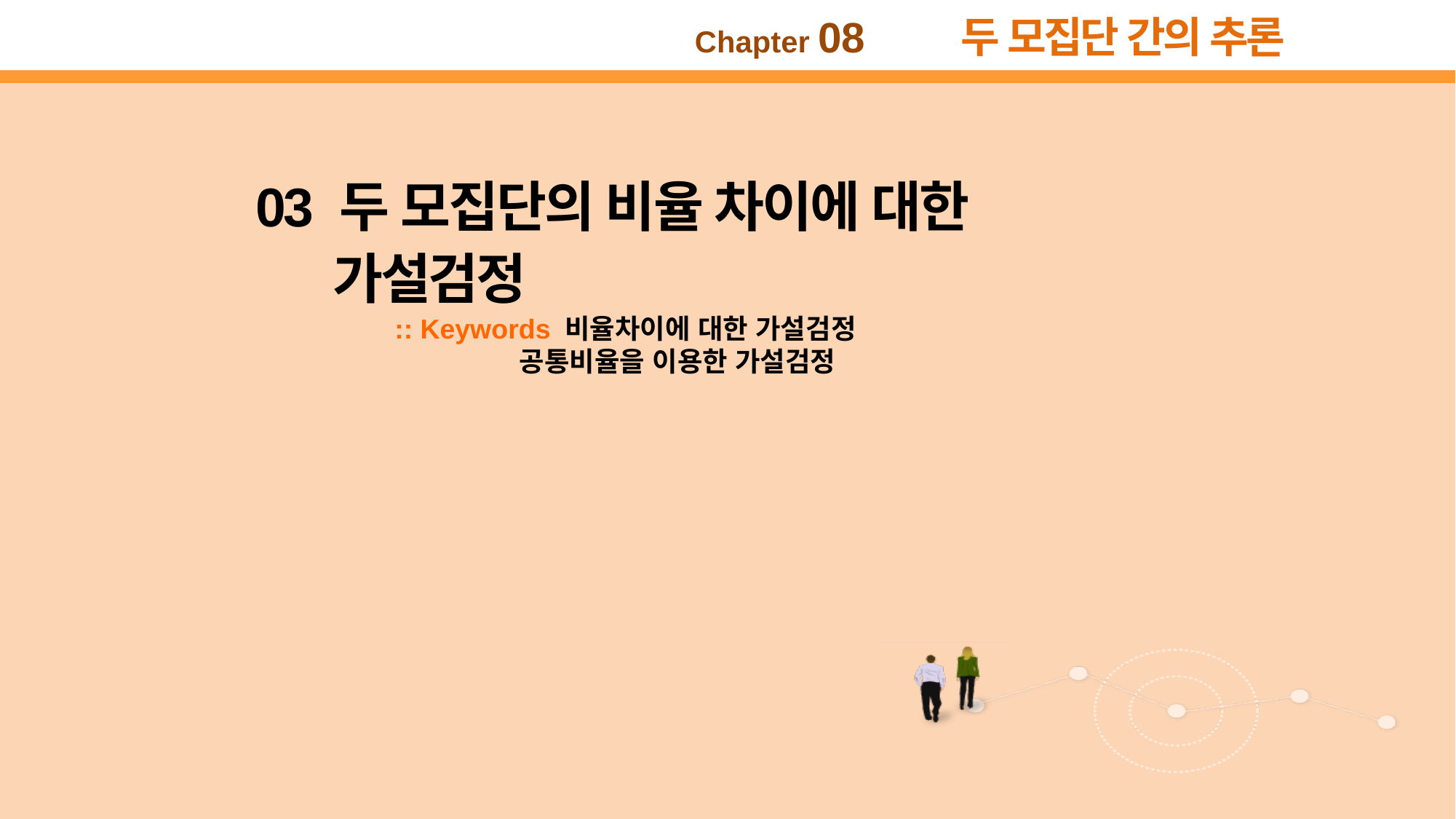

03 두 모집단의 비율 차이에 대한
가설검정
:: Keywords 비율차이에 대한 가설검정
                 공통비율을 이용한 가설검정